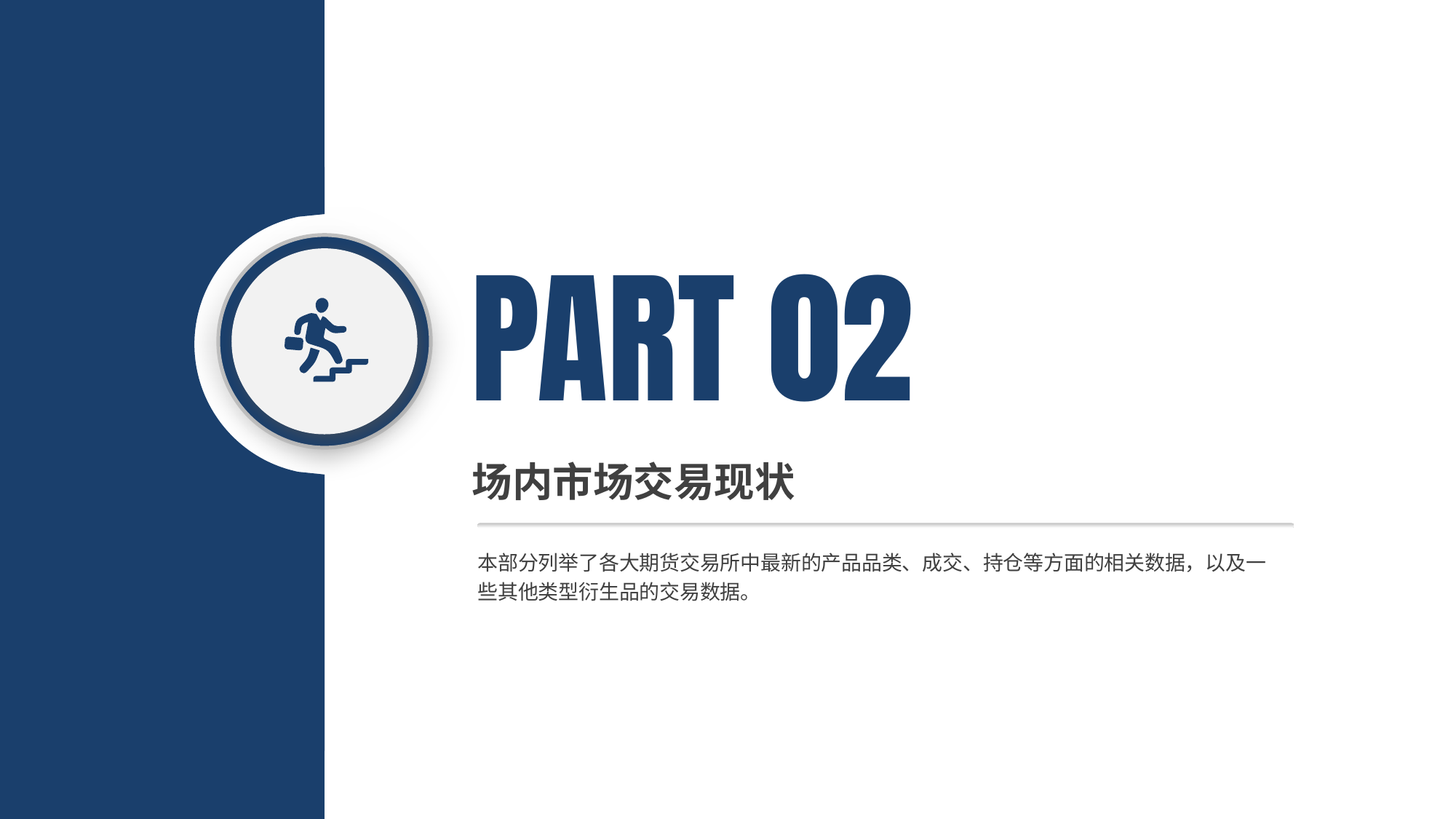

PART 02

场内市场交易现状

本部分列举了各大期货交易所中最新的产品品类、成交、持仓等方面的相关数据，以及一些其他类型衍生品的交易数据。